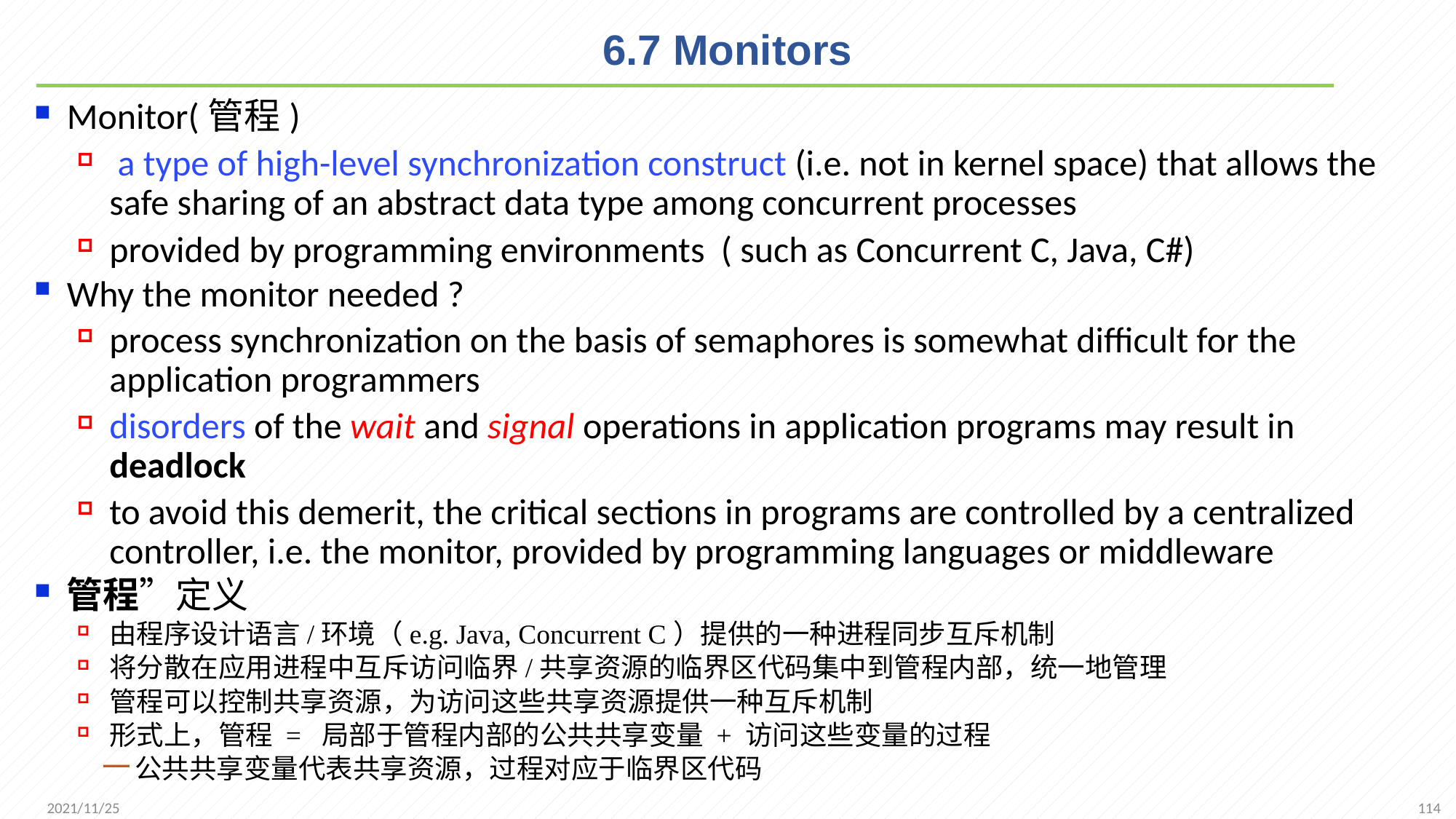

# 6.7 Monitors
Monitor(管程)
 a type of high-level synchronization construct (i.e. not in kernel space) that allows the safe sharing of an abstract data type among concurrent processes
provided by programming environments  ( such as Concurrent C, Java, C#)
Why the monitor needed ?
process synchronization on the basis of semaphores is somewhat difficult for the application programmers
disorders of the wait and signal operations in application programs may result in deadlock
to avoid this demerit, the critical sections in programs are controlled by a centralized controller, i.e. the monitor, provided by programming languages or middleware
管程”定义
由程序设计语言/环境（e.g. Java, Concurrent C）提供的一种进程同步互斥机制
将分散在应用进程中互斥访问临界/共享资源的临界区代码集中到管程内部，统一地管理
管程可以控制共享资源，为访问这些共享资源提供一种互斥机制
形式上，管程 =  局部于管程内部的公共共享变量 + 访问这些变量的过程
公共共享变量代表共享资源，过程对应于临界区代码
114
2021/11/25